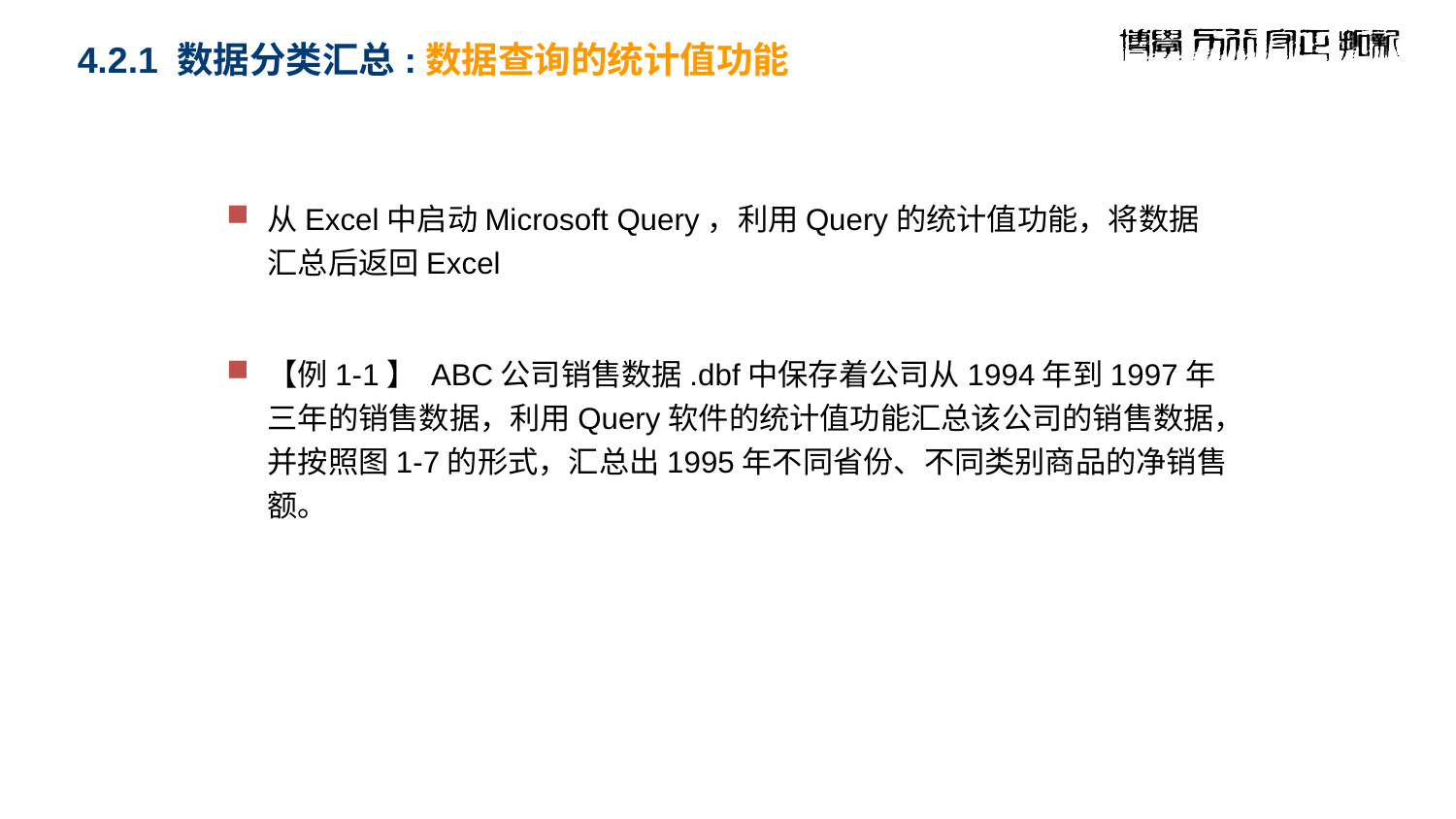

# 4.2.1 数据分类汇总:数据查询的统计值功能
从Excel中启动Microsoft Query，利用Query的统计值功能，将数据汇总后返回Excel

【例1-1】 ABC公司销售数据.dbf中保存着公司从1994年到1997年三年的销售数据，利用Query软件的统计值功能汇总该公司的销售数据，并按照图1-7的形式，汇总出1995年不同省份、不同类别商品的净销售额。